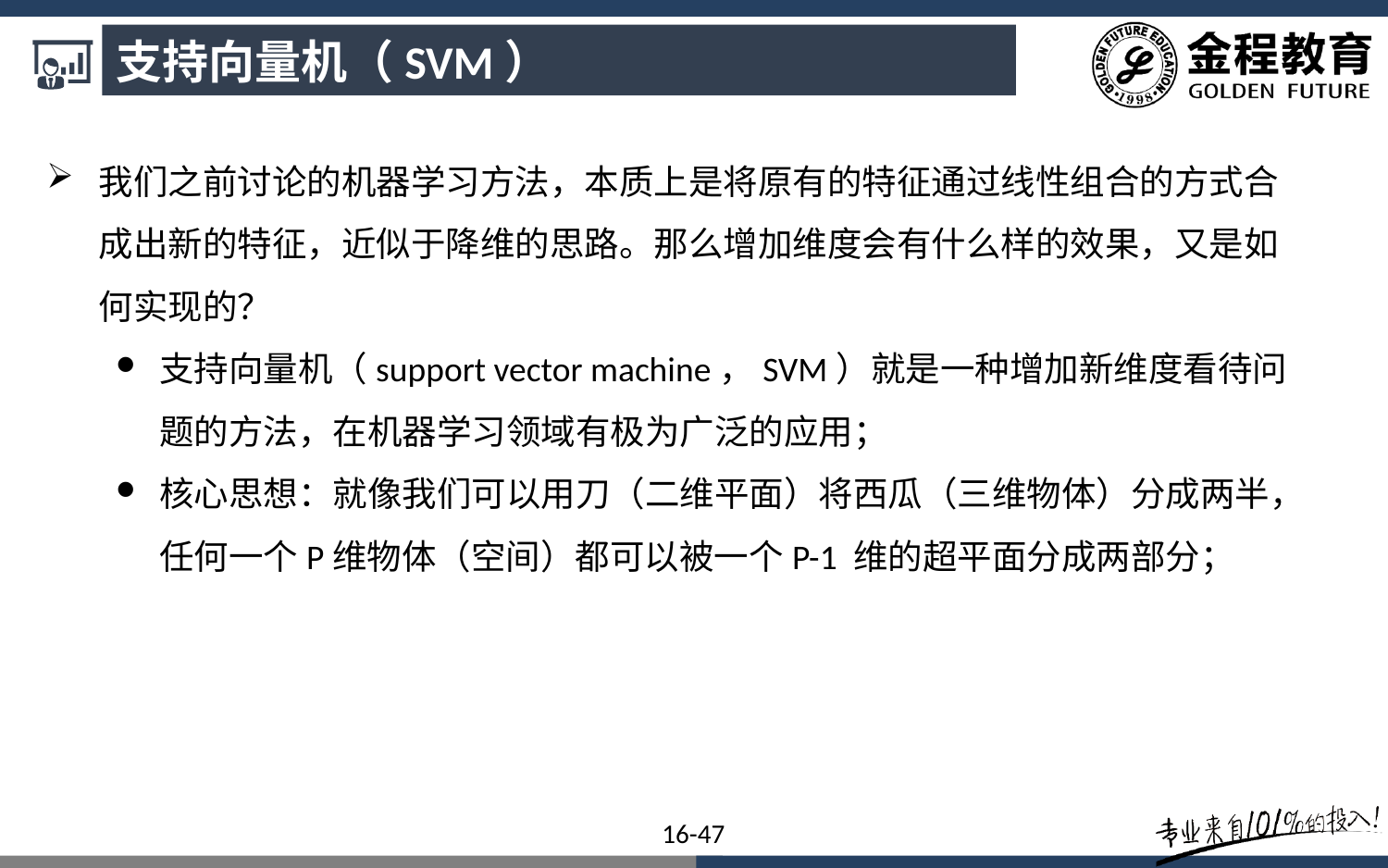

支持向量机（SVM）
我们之前讨论的机器学习方法，本质上是将原有的特征通过线性组合的方式合成出新的特征，近似于降维的思路。那么增加维度会有什么样的效果，又是如何实现的？
支持向量机（support vector machine，SVM）就是一种增加新维度看待问题的方法，在机器学习领域有极为广泛的应用；
核心思想：就像我们可以用刀（二维平面）将西瓜（三维物体）分成两半，任何一个P维物体（空间）都可以被一个P-1 维的超平面分成两部分；